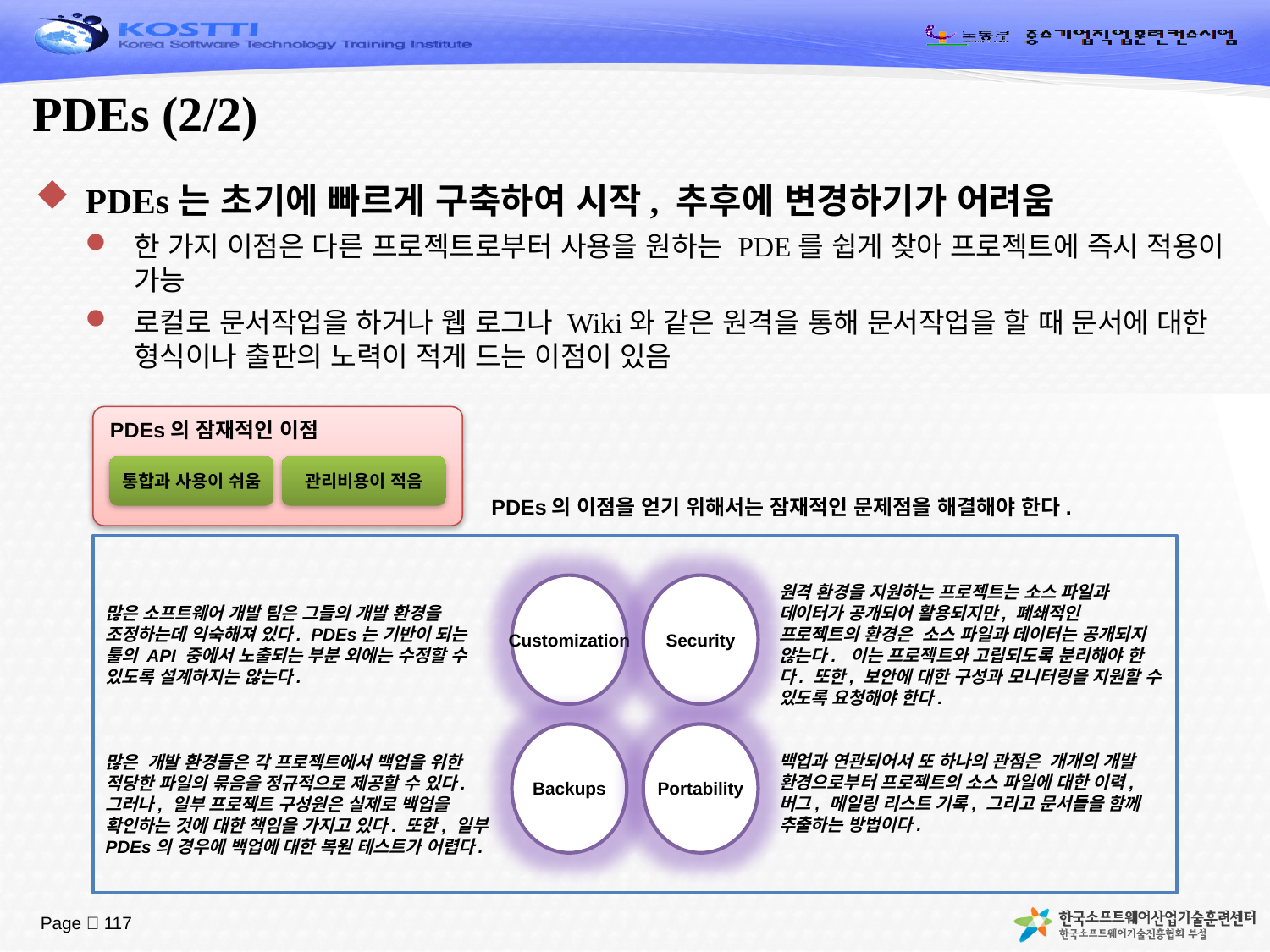

# PDEs (2/2)
PDEs는 초기에 빠르게 구축하여 시작, 추후에 변경하기가 어려움
한 가지 이점은 다른 프로젝트로부터 사용을 원하는 PDE를 쉽게 찾아 프로젝트에 즉시 적용이 가능
로컬로 문서작업을 하거나 웹 로그나 Wiki와 같은 원격을 통해 문서작업을 할 때 문서에 대한 형식이나 출판의 노력이 적게 드는 이점이 있음

PDEs의 잠재적인 이점
통합과 사용이 쉬움
관리비용이 적음
PDEs의 이점을 얻기 위해서는 잠재적인 문제점을 해결해야 한다.

Customization
Security
원격 환경을 지원하는 프로젝트는 소스 파일과 데이터가 공개되어 활용되지만, 폐쇄적인 프로젝트의 환경은  소스 파일과 데이터는 공개되지 않는다.  이는 프로젝트와 고립되도록 분리해야 한다. 또한, 보안에 대한 구성과 모니터링을 지원할 수 있도록 요청해야 한다.
많은 소프트웨어 개발 팀은 그들의 개발 환경을 조정하는데 익숙해져 있다.  PDEs는 기반이 되는 툴의 API 중에서 노출되는 부분 외에는 수정할 수 있도록 설계하지는 않는다.
Backups
Portability
백업과 연관되어서 또 하나의 관점은  개개의 개발 환경으로부터 프로젝트의 소스 파일에 대한 이력, 버그, 메일링 리스트 기록, 그리고 문서들을 함께 추출하는 방법이다.
많은  개발 환경들은 각 프로젝트에서 백업을 위한 적당한 파일의 묶음을 정규적으로 제공할 수 있다. 그러나, 일부 프로젝트 구성원은 실제로 백업을 확인하는 것에 대한 책임을 가지고 있다. 또한, 일부 PDEs의 경우에 백업에 대한 복원 테스트가 어렵다.